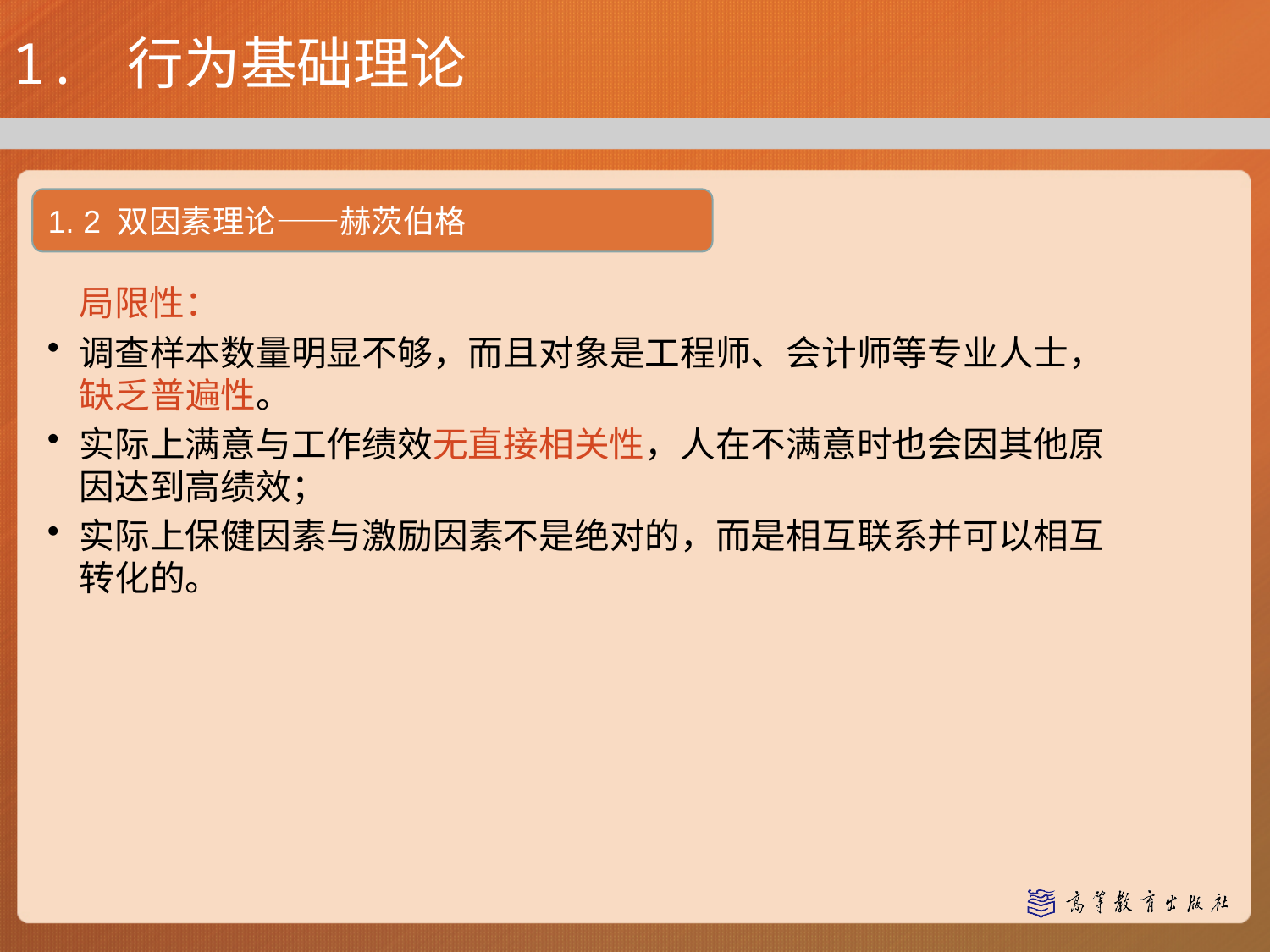

1. 行为基础理论
1. 2 双因素理论——赫茨伯格
局限性：
调查样本数量明显不够，而且对象是工程师、会计师等专业人士，缺乏普遍性。
实际上满意与工作绩效无直接相关性，人在不满意时也会因其他原因达到高绩效；
实际上保健因素与激励因素不是绝对的，而是相互联系并可以相互转化的。